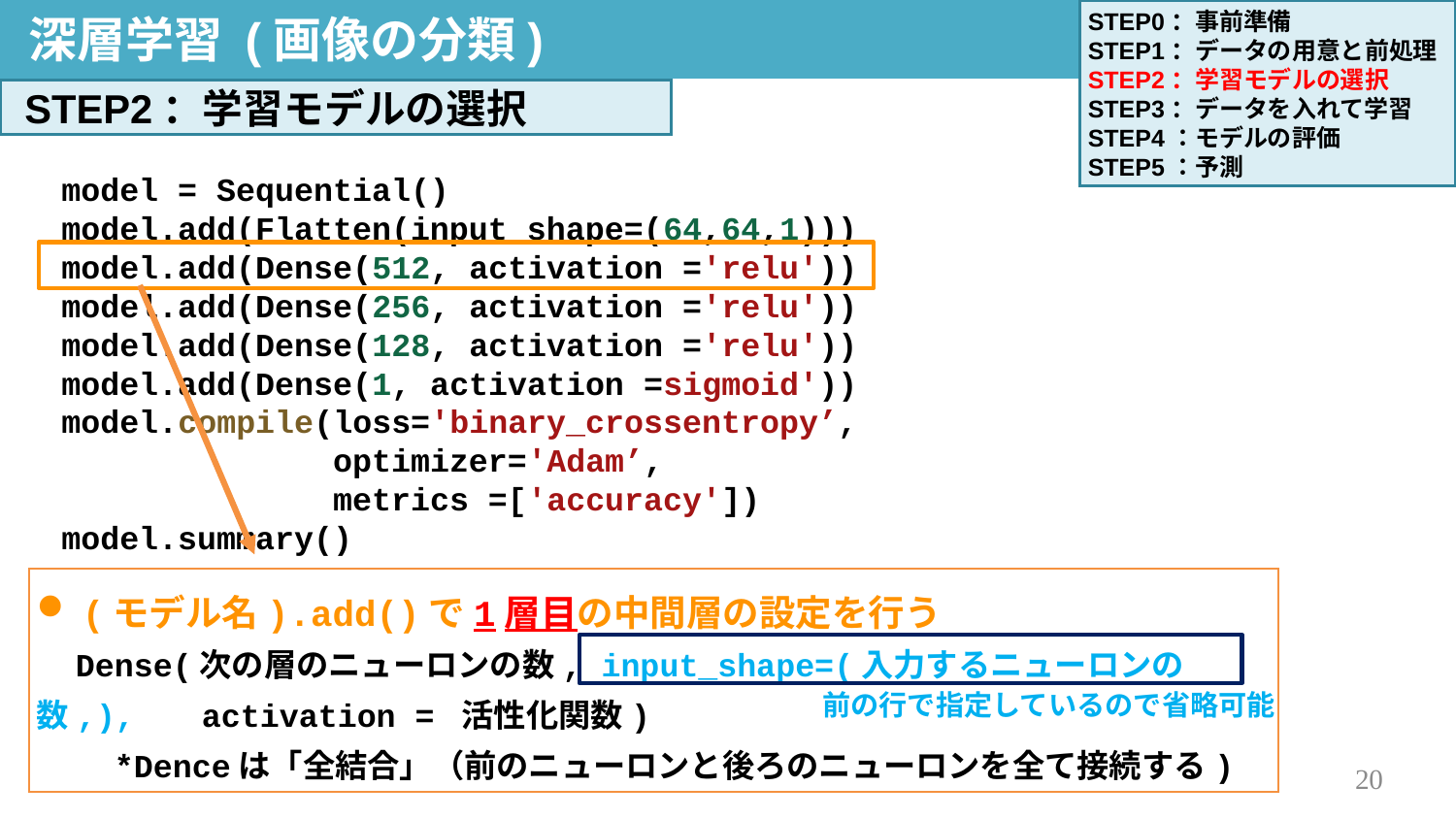

深層学習 (画像の分類)
STEP0：事前準備
STEP1：データの用意と前処理
STEP2：学習モデルの選択
STEP3：データを入れて学習
STEP4：モデルの評価
STEP5：予測
決定木分析
STEP2：学習モデルの選択
model = Sequential()
model.add(Flatten(input_shape=(64,64,1)))
model.add(Dense(512, activation ='relu'))
model.add(Dense(256, activation ='relu'))
model.add(Dense(128, activation ='relu'))
model.add(Dense(1, activation =sigmoid'))
model.compile(loss='binary_crossentropy’,
              optimizer='Adam’,
              metrics =['accuracy'])
model.summary()

(モデル名).add()で1層目の中間層の設定を行う
  Dense(次の層のニューロンの数, input_shape=(入力するニューロンの数,), 	 activation = 活性化関数)
    *Denceは「全結合」（前のニューロンと後ろのニューロンを全て接続する)

前の行で指定しているので省略可能
20